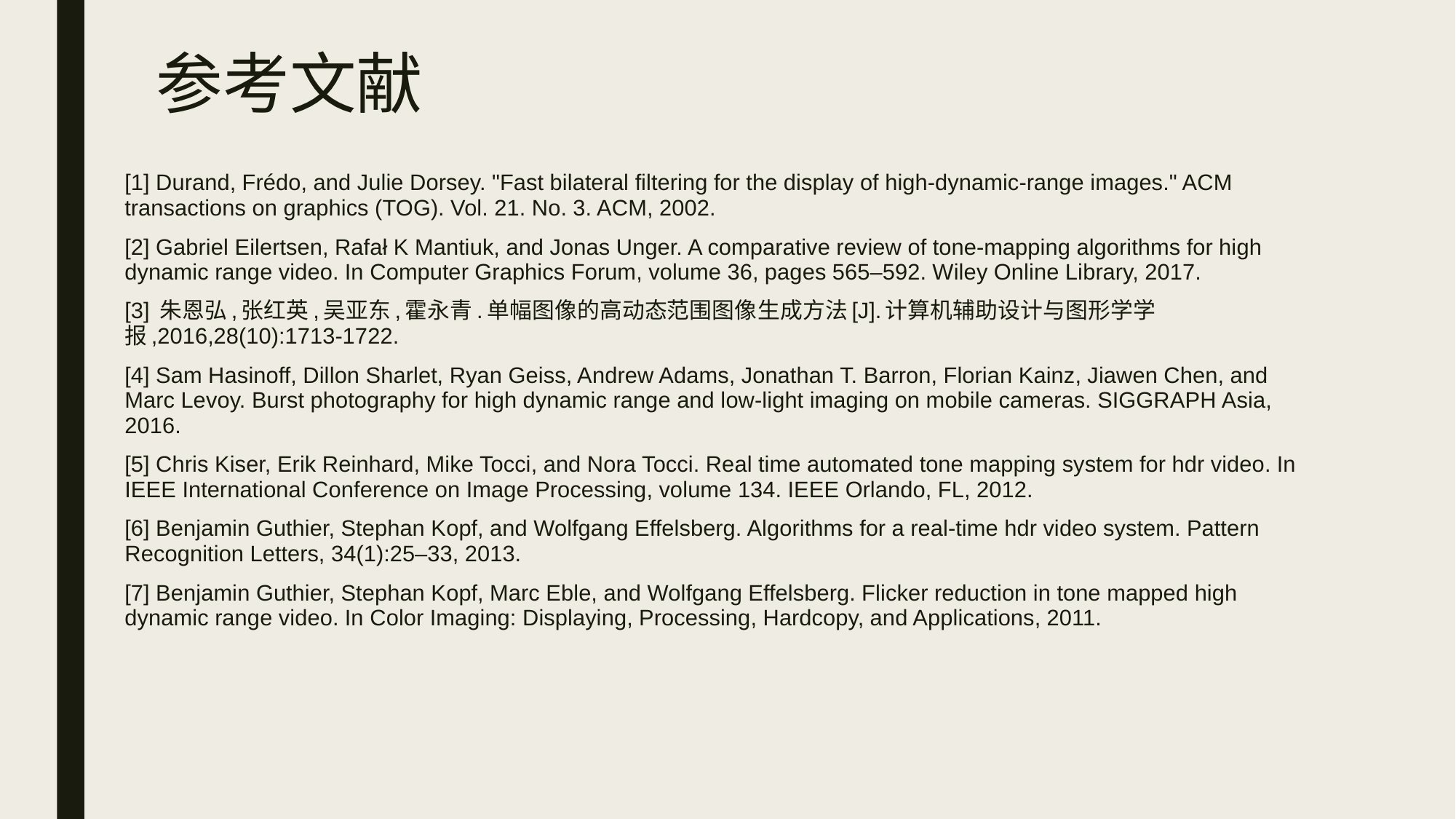

# 参考文献
[1] Durand, Frédo, and Julie Dorsey. "Fast bilateral filtering for the display of high-dynamic-range images." ACM transactions on graphics (TOG). Vol. 21. No. 3. ACM, 2002.
[2] Gabriel Eilertsen, Rafał K Mantiuk, and Jonas Unger. A comparative review of tone-mapping algorithms for high dynamic range video. In Computer Graphics Forum, volume 36, pages 565–592. Wiley Online Library, 2017.
[3] 朱恩弘,张红英,吴亚东,霍永青.单幅图像的高动态范围图像生成方法[J].计算机辅助设计与图形学学报,2016,28(10):1713-1722.
[4] Sam Hasinoff, Dillon Sharlet, Ryan Geiss, Andrew Adams, Jonathan T. Barron, Florian Kainz, Jiawen Chen, and Marc Levoy. Burst photography for high dynamic range and low-light imaging on mobile cameras. SIGGRAPH Asia, 2016.
[5] Chris Kiser, Erik Reinhard, Mike Tocci, and Nora Tocci. Real time automated tone mapping system for hdr video. In IEEE International Conference on Image Processing, volume 134. IEEE Orlando, FL, 2012.
[6] Benjamin Guthier, Stephan Kopf, and Wolfgang Effelsberg. Algorithms for a real-time hdr video system. Pattern Recognition Letters, 34(1):25–33, 2013.
[7] Benjamin Guthier, Stephan Kopf, Marc Eble, and Wolfgang Effelsberg. Flicker reduction in tone mapped high dynamic range video. In Color Imaging: Displaying, Processing, Hardcopy, and Applications, 2011.